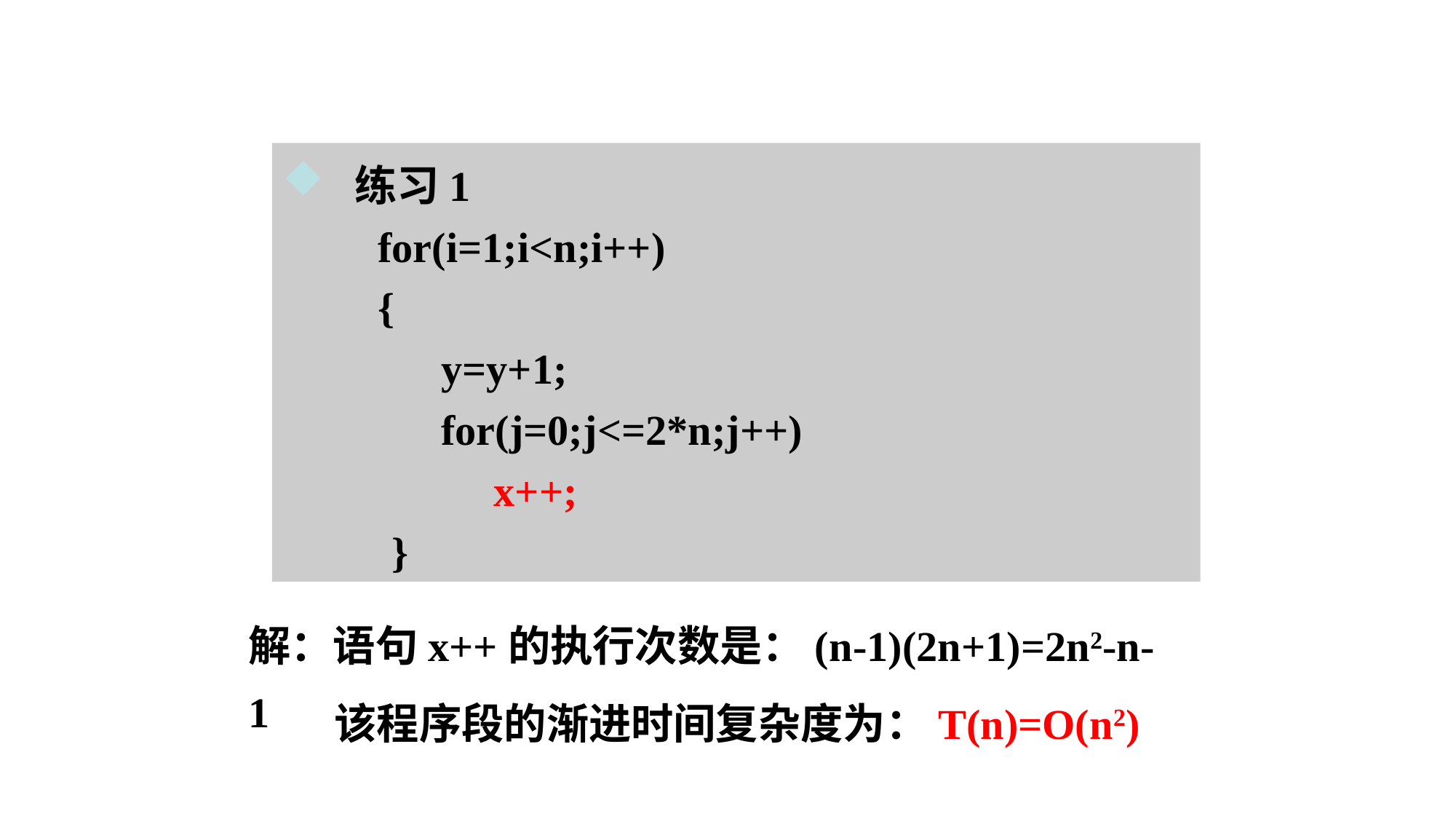

练习1
         for(i=1;i<n;i++)
         {
               y=y+1;
               for(j=0;j<=2*n;j++)
                    x++;
	}
解：语句x++的执行次数是：(n-1)(2n+1)=2n2-n-1
该程序段的渐进时间复杂度为：T(n)=O(n2)